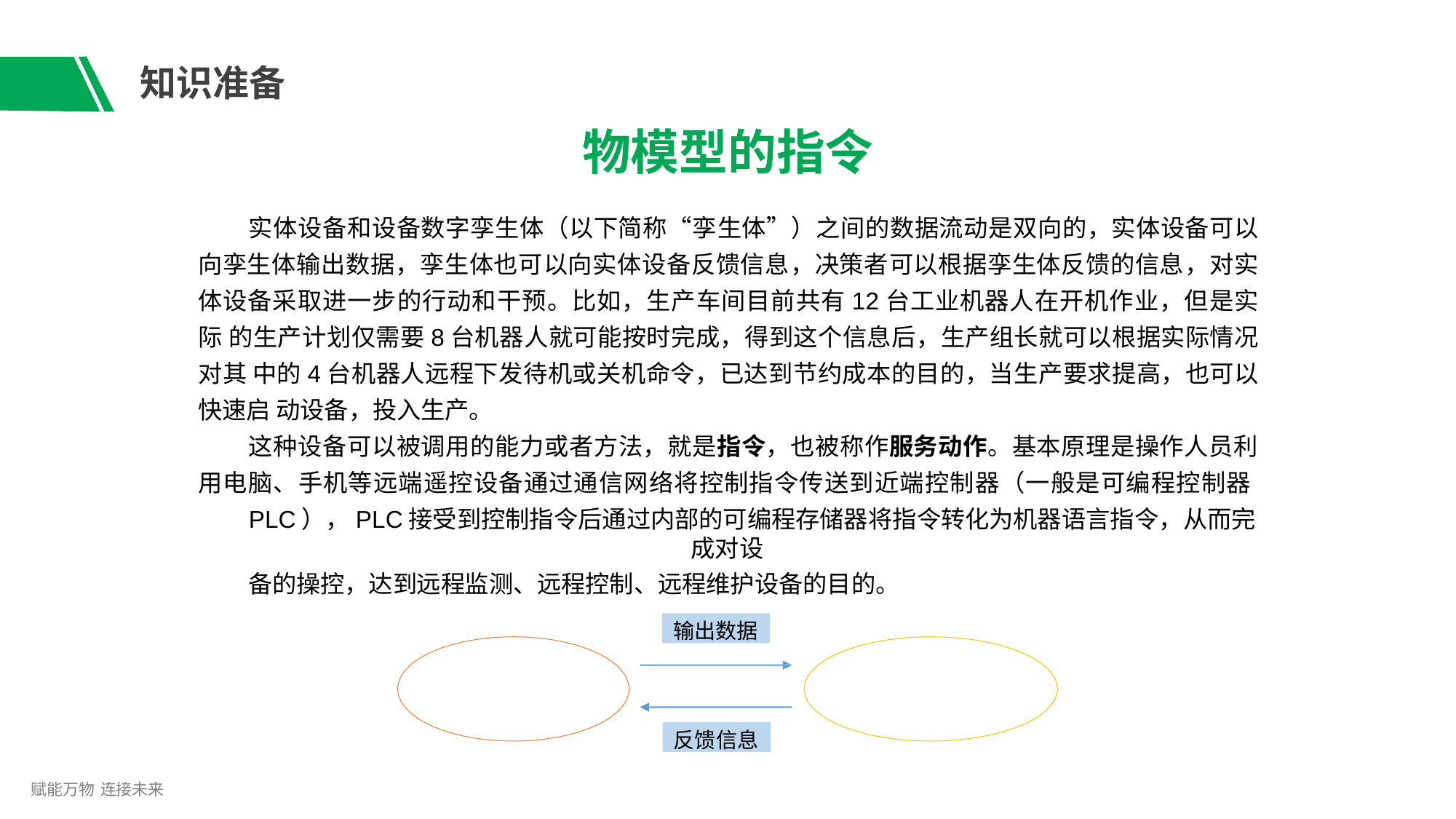

# 知识准备
物模型的指令
实体设备和设备数字孪生体（以下简称“孪生体”）之间的数据流动是双向的，实体设备可以 向孪生体输出数据，孪生体也可以向实体设备反馈信息，决策者可以根据孪生体反馈的信息，对实 体设备采取进一步的行动和干预。比如，生产车间目前共有12台工业机器人在开机作业，但是实际 的生产计划仅需要8台机器人就可能按时完成，得到这个信息后，生产组长就可以根据实际情况对其 中的4台机器人远程下发待机或关机命令，已达到节约成本的目的，当生产要求提高，也可以快速启 动设备，投入生产。
这种设备可以被调用的能力或者方法，就是指令，也被称作服务动作。基本原理是操作人员利 用电脑、手机等远端遥控设备通过通信网络将控制指令传送到近端控制器（一般是可编程控制器
PLC），PLC接受到控制指令后通过内部的可编程存储器将指令转化为机器语言指令，从而完成对设
备的操控，达到远程监测、远程控制、远程维护设备的目的。
输出数据

反馈信息
赋能万物 连接未来